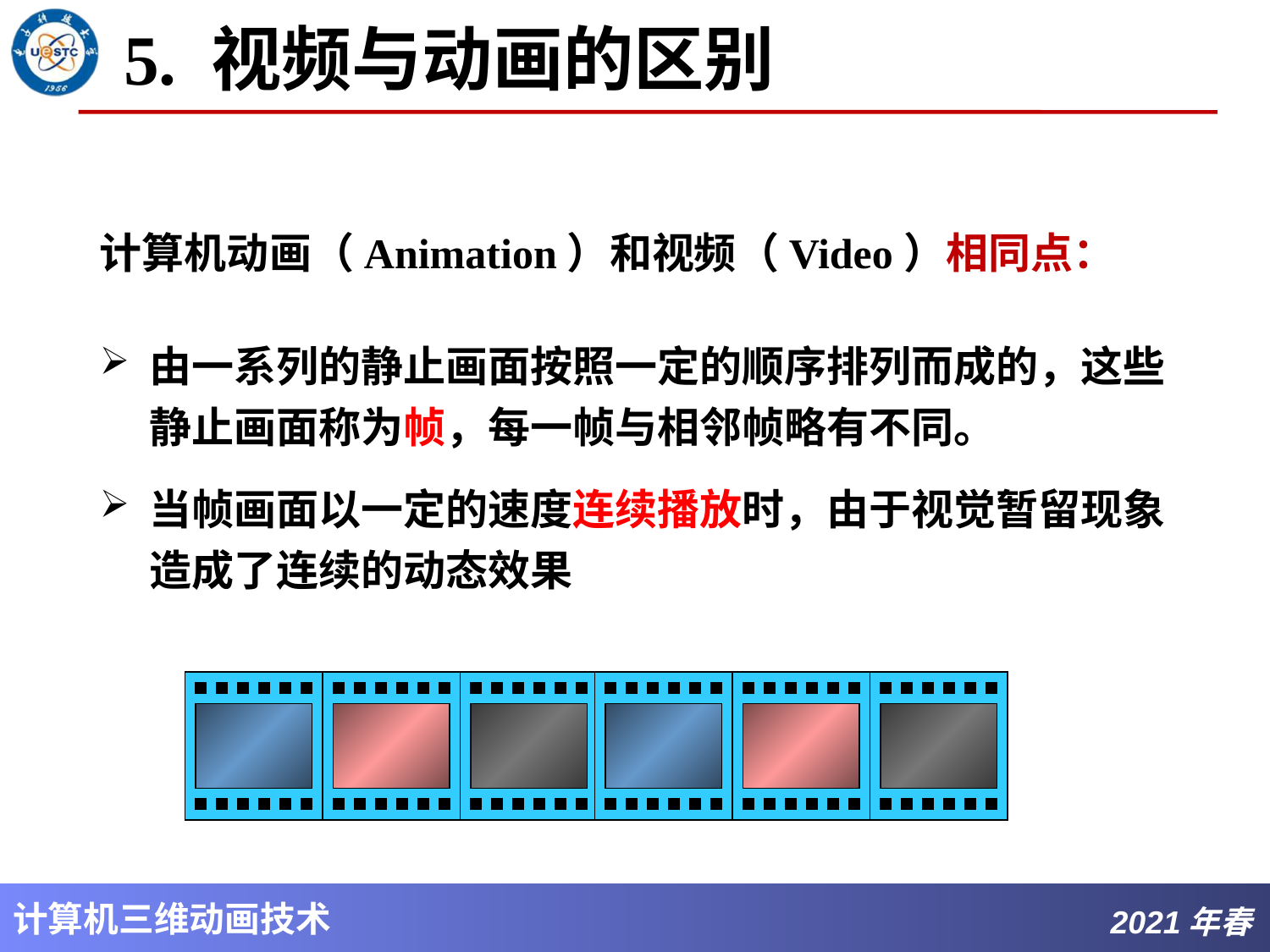

# 5. 视频与动画的区别
计算机动画（Animation）和视频（Video）相同点：
由一系列的静止画面按照一定的顺序排列而成的，这些静止画面称为帧，每一帧与相邻帧略有不同。
当帧画面以一定的速度连续播放时，由于视觉暂留现象造成了连续的动态效果